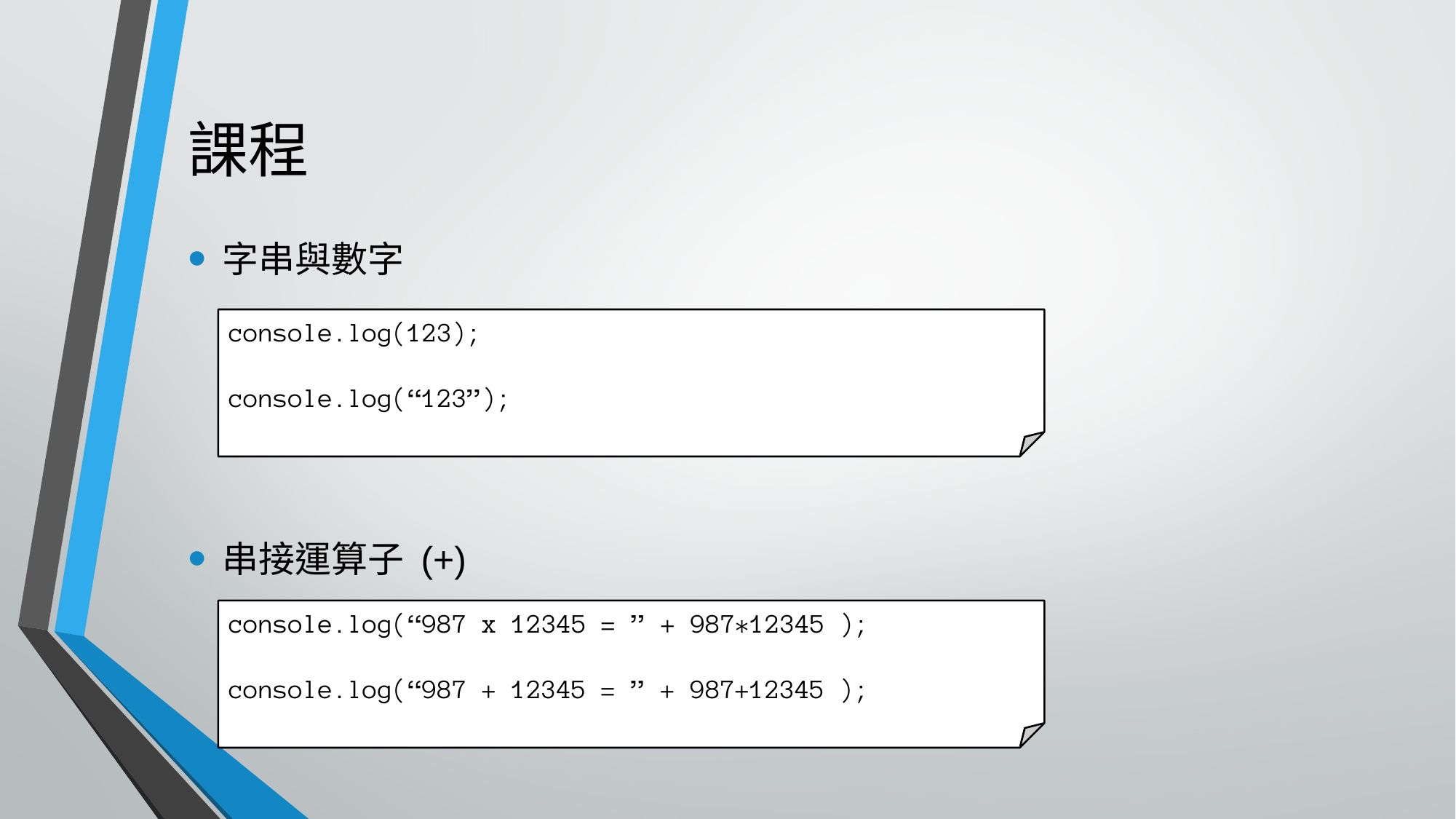

# 課程
字串與數字

串接運算子 (+)

console.log(123);

console.log(“123”);
console.log(“987 x 12345 = ” + 987*12345 );

console.log(“987 + 12345 = ” + 987+12345 );